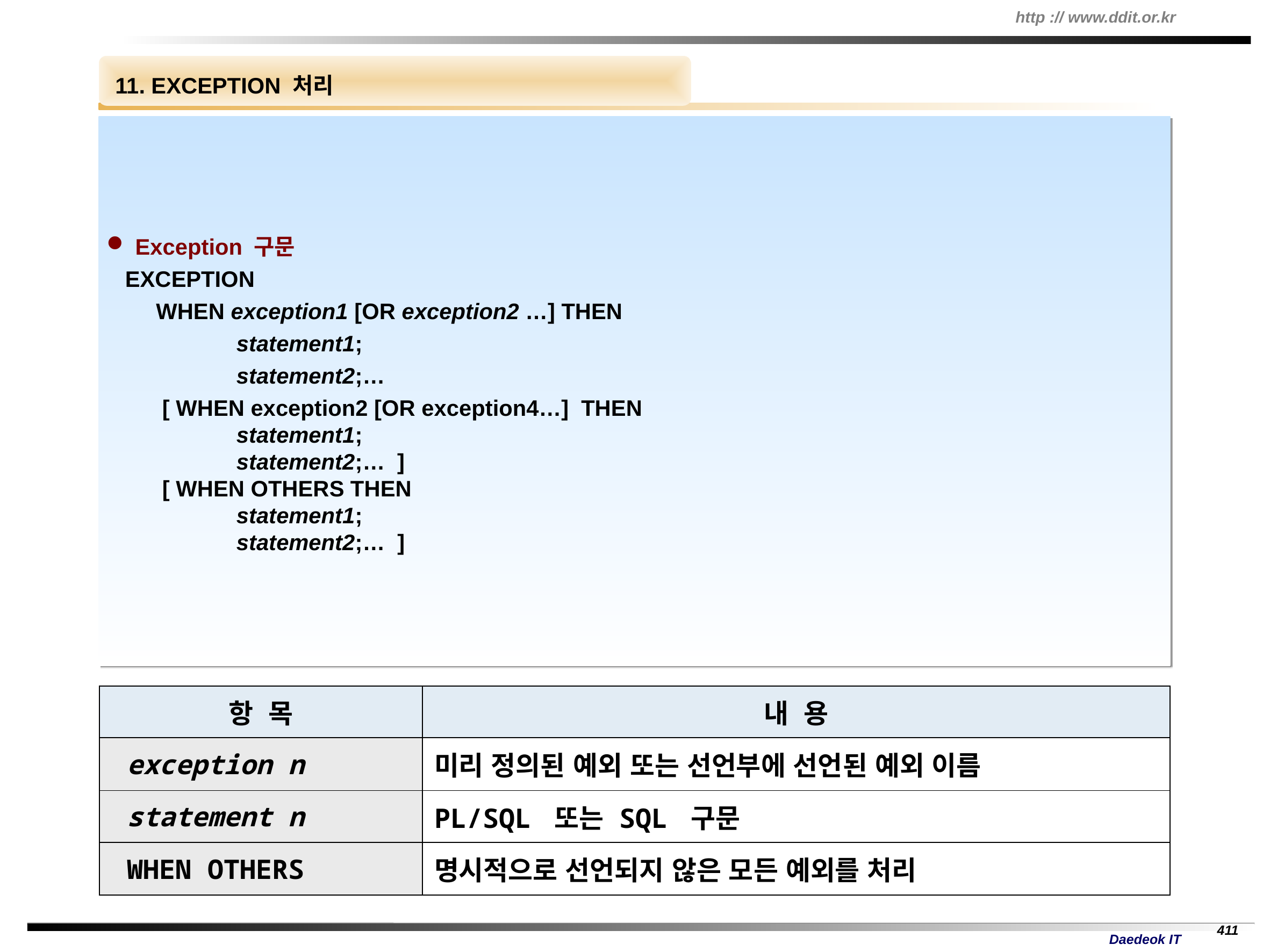

11. EXCEPTION 처리

 Exception 구문
   EXCEPTION
        WHEN exception1 [OR exception2 …] THEN
                     statement1;
                     statement2;…
         [ WHEN exception2 [OR exception4…]  THEN
                     statement1;
                     statement2;…  ]
         [ WHEN OTHERS THEN
                     statement1;
                     statement2;…  ]
| 항 목 | 내 용 |
| --- | --- |
| exception n | 미리 정의된 예외 또는 선언부에 선언된 예외 이름 |
| statement n | PL/SQL 또는 SQL 구문 |
| WHEN OTHERS | 명시적으로 선언되지 않은 모든 예외를 처리 |